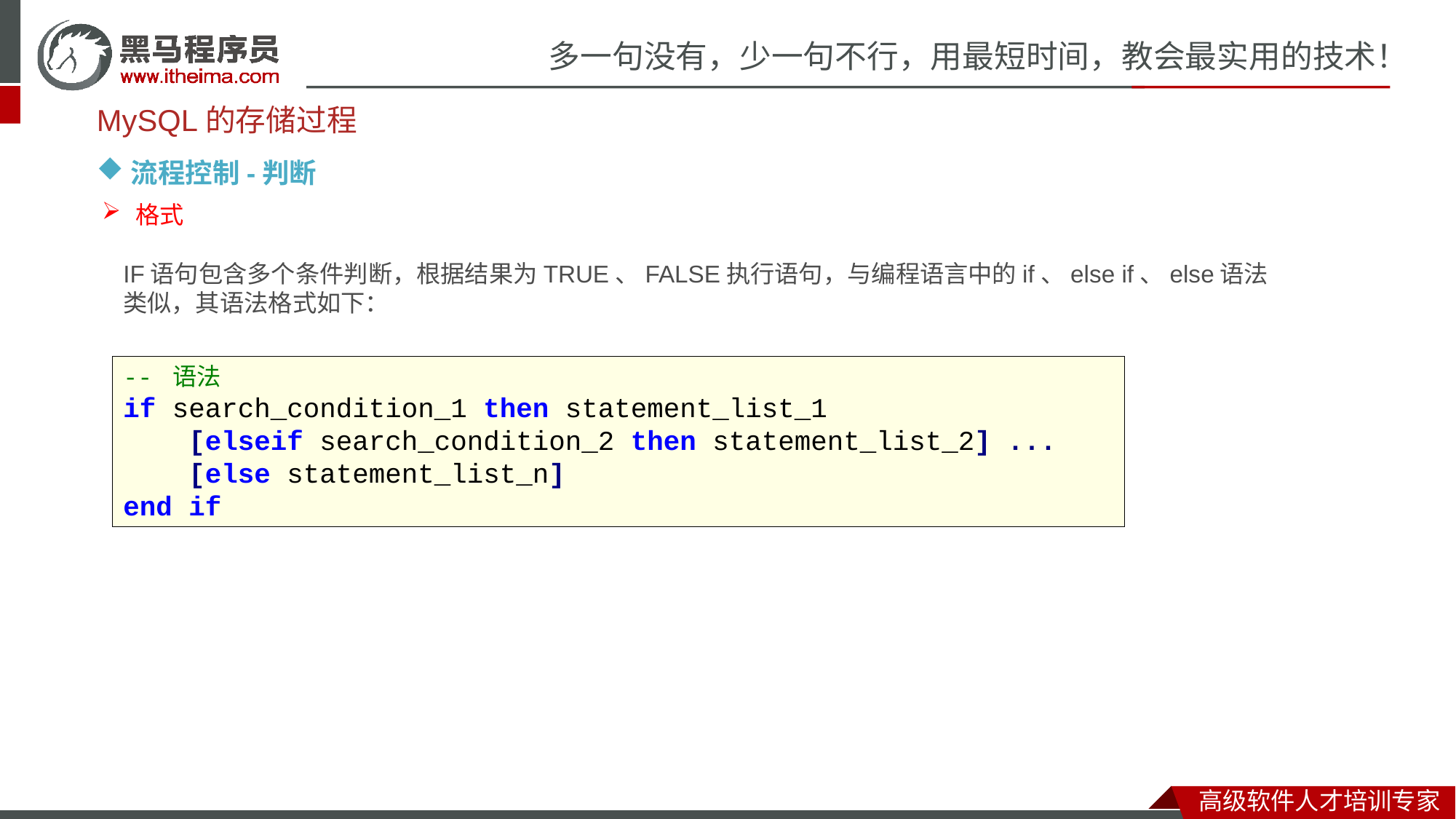

MySQL的存储过程
流程控制-判断
格式
IF语句包含多个条件判断，根据结果为TRUE、FALSE执行语句，与编程语言中的if、else if、else语法类似，其语法格式如下：
-- 语法
if search_condition_1 then statement_list_1
    [elseif search_condition_2 then statement_list_2] ...
    [else statement_list_n]
end if